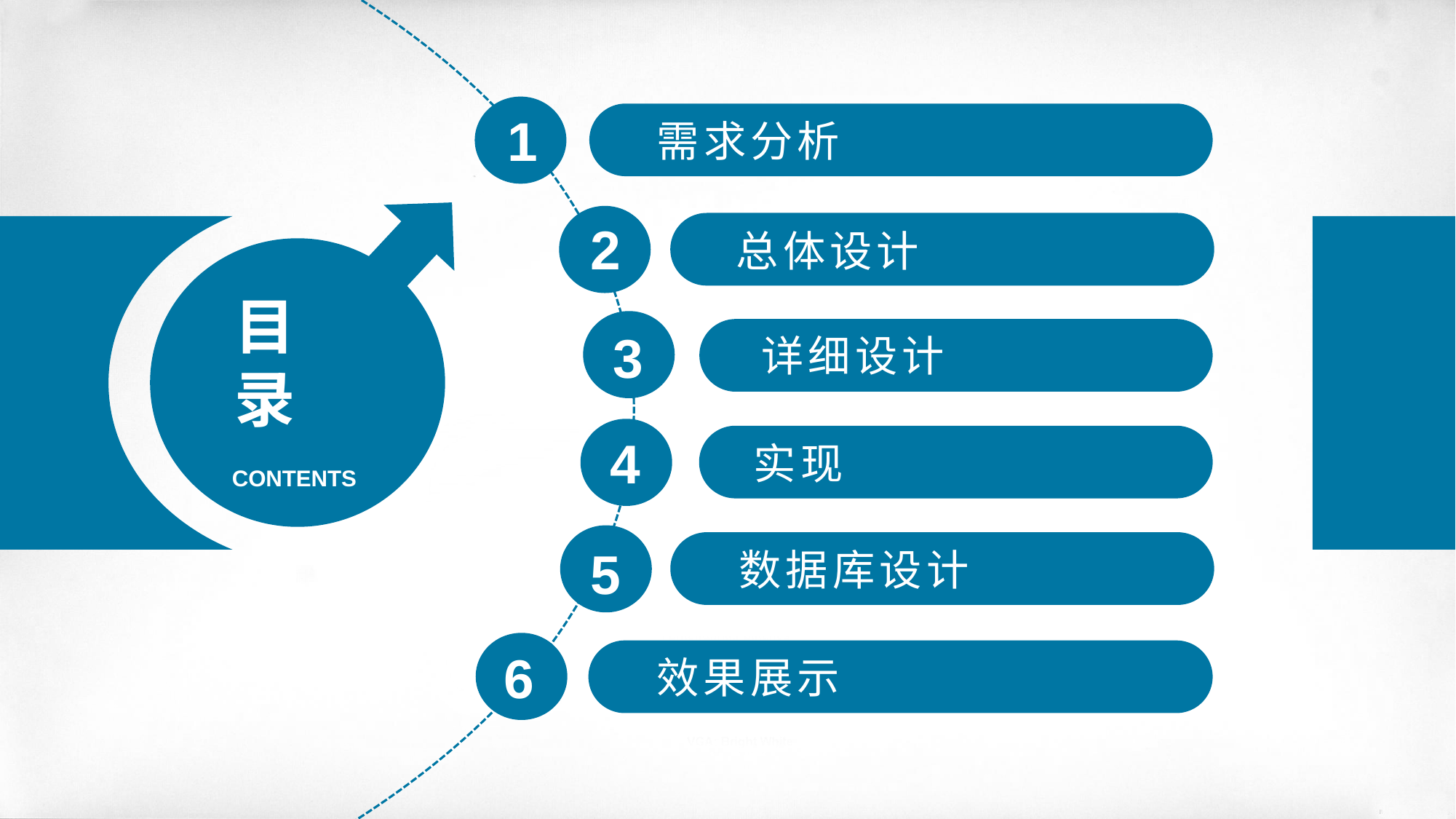

1

需求分析

2

总体设计

目
录

3

详细设计

4

实现
CONTENTS

5
数据库设计

6

效果展示